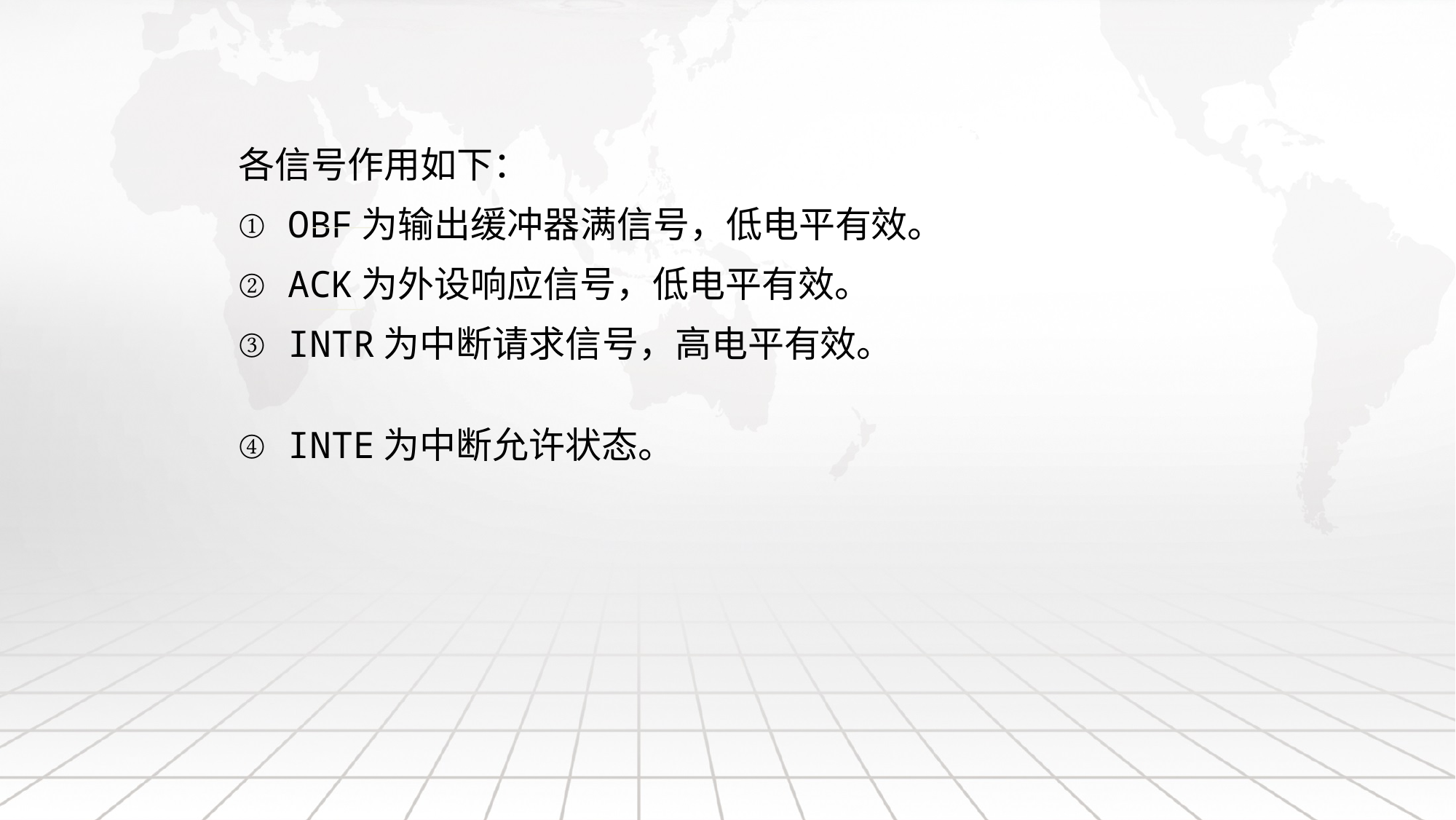

各信号作用如下：
① OBF为输出缓冲器满信号，低电平有效。
② ACK为外设响应信号，低电平有效。
③ INTR为中断请求信号，高电平有效。
④ INTE为中断允许状态。